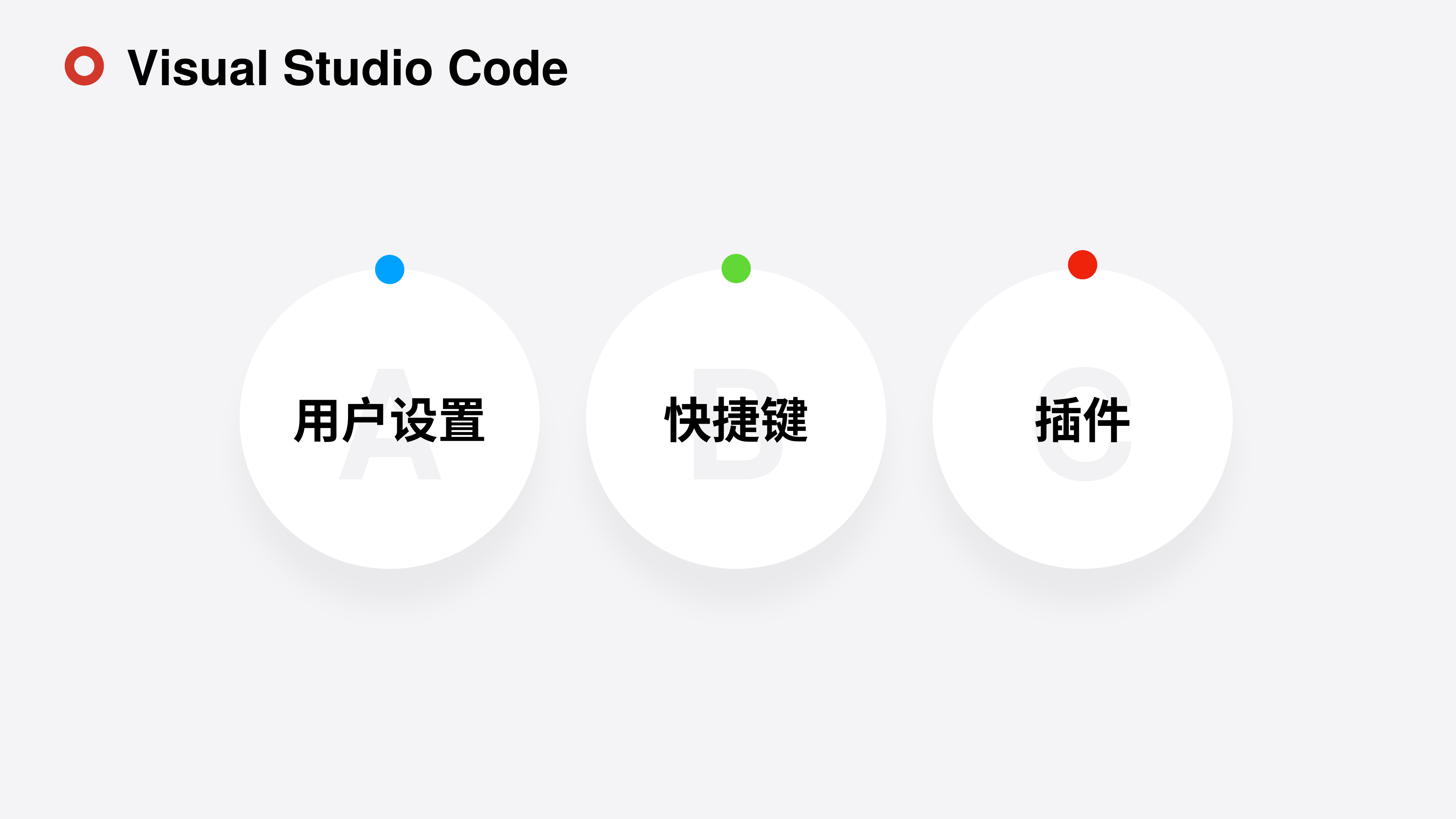

Visual Studio Code

C
插件

B
快捷键

A
用户设置